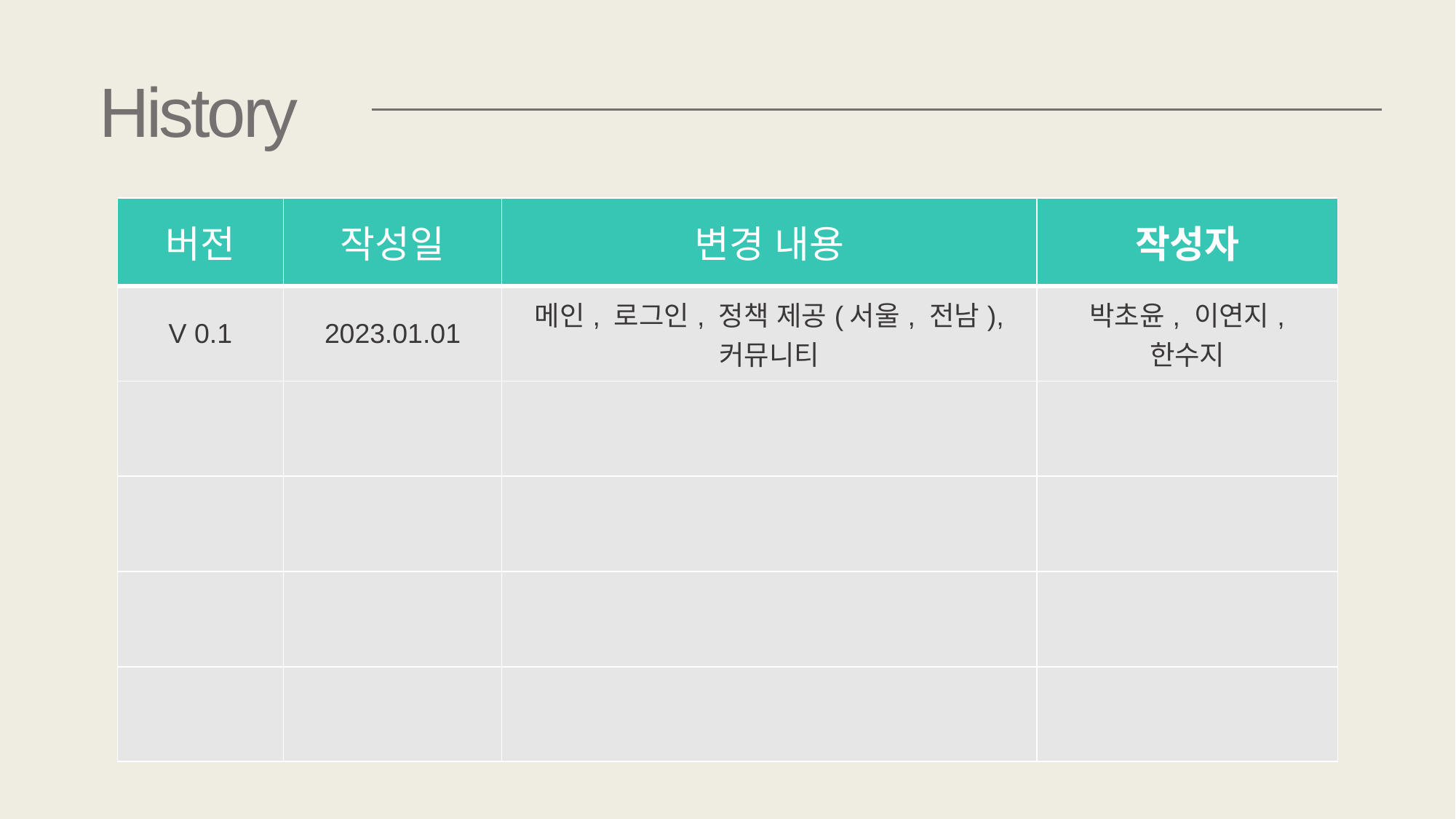

History
| 버전 | 작성일 | 변경 내용 | 작성자 |
| --- | --- | --- | --- |
| V 0.1 | 2023.01.01 | 메인, 로그인, 정책 제공(서울, 전남), 커뮤니티 | 박초윤, 이연지, 한수지 |
|  |  |  |  |
|  |  |  |  |
|  |  |  |  |
|  |  |  |  |